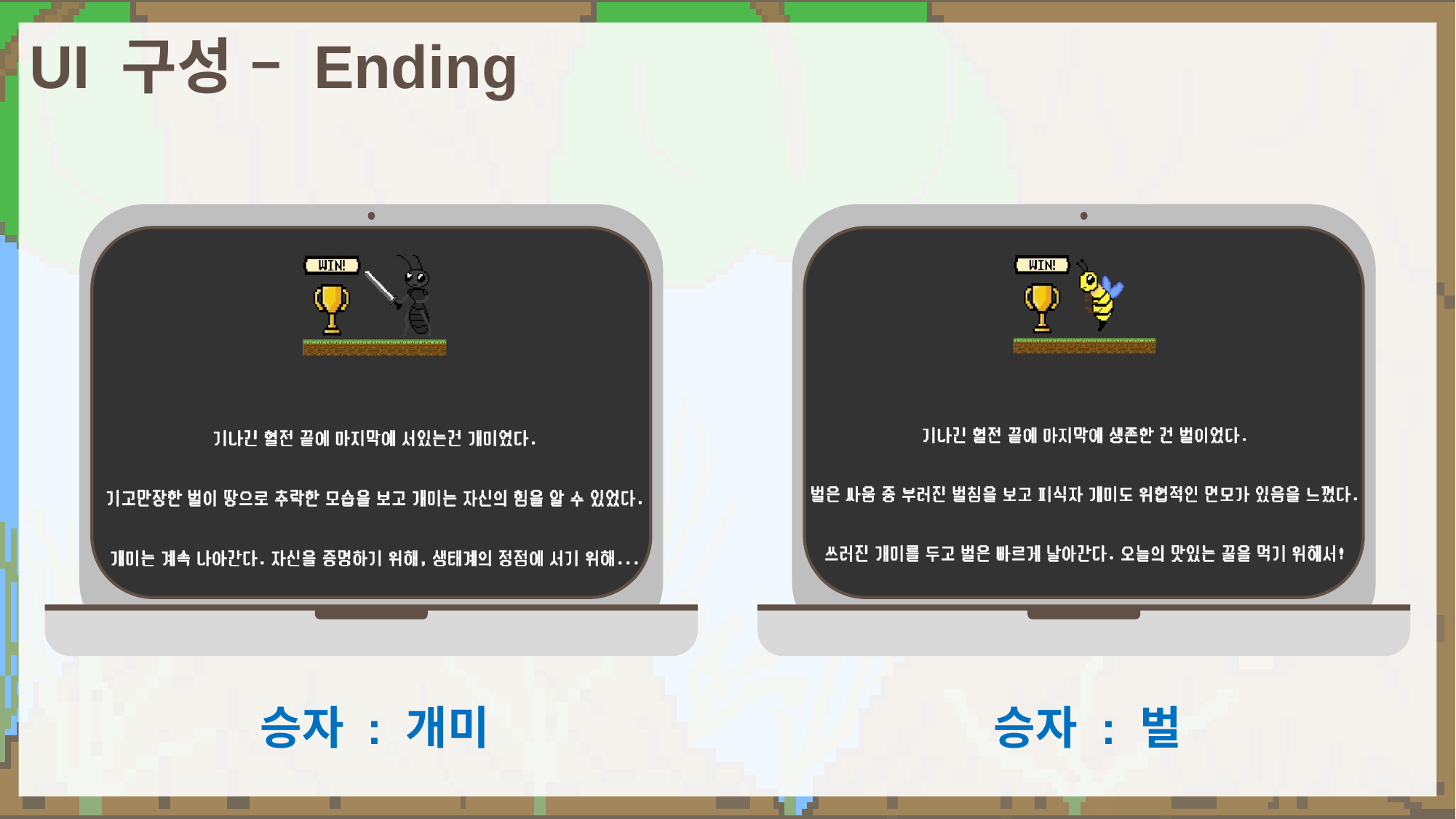

UI 구성 – Ending

승자 : 개미
승자 : 벌